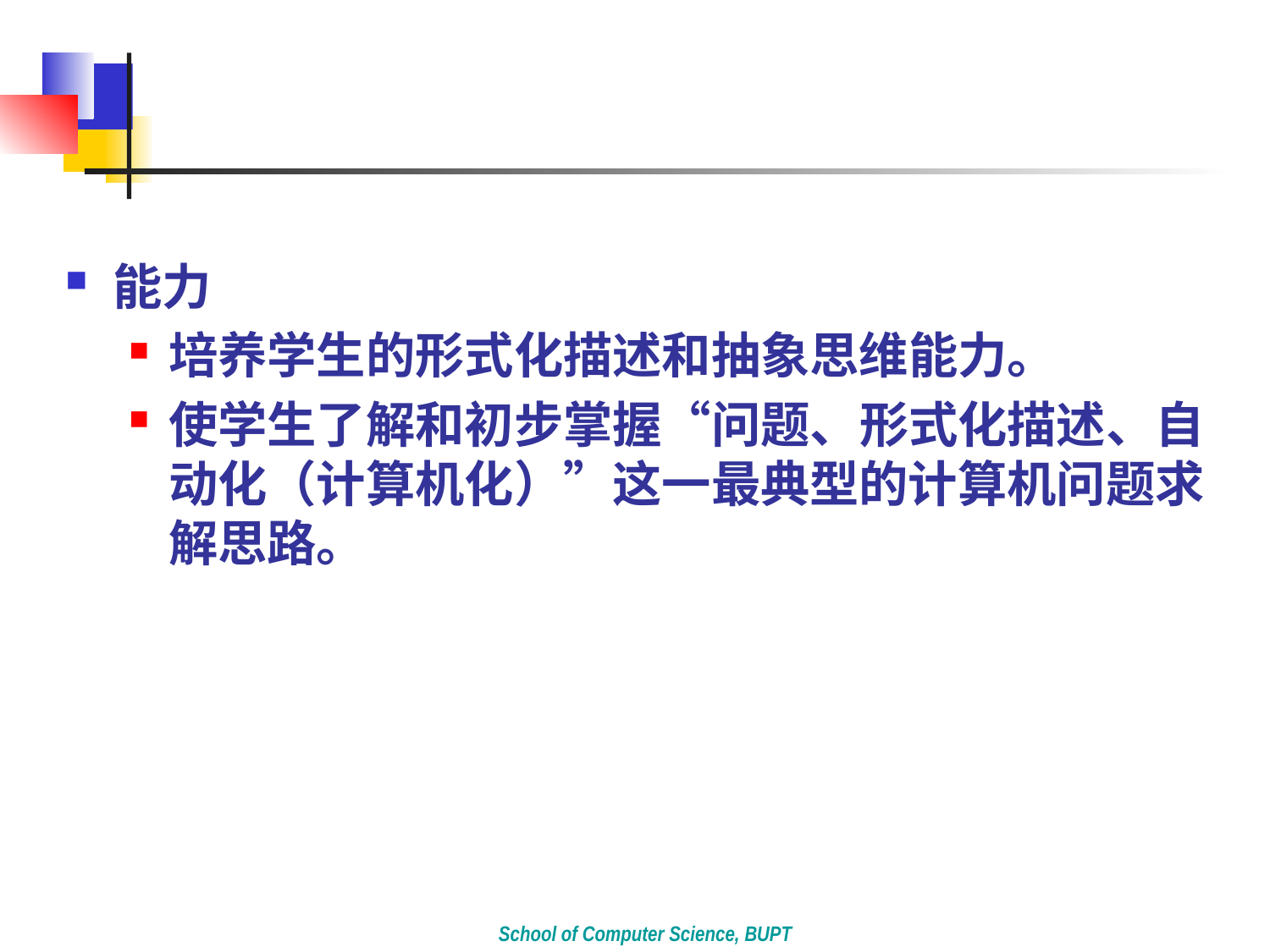

#

能力
培养学生的形式化描述和抽象思维能力。
使学生了解和初步掌握“问题、形式化描述、自动化（计算机化）”这一最典型的计算机问题求解思路。
15
School of Computer Science, BUPT